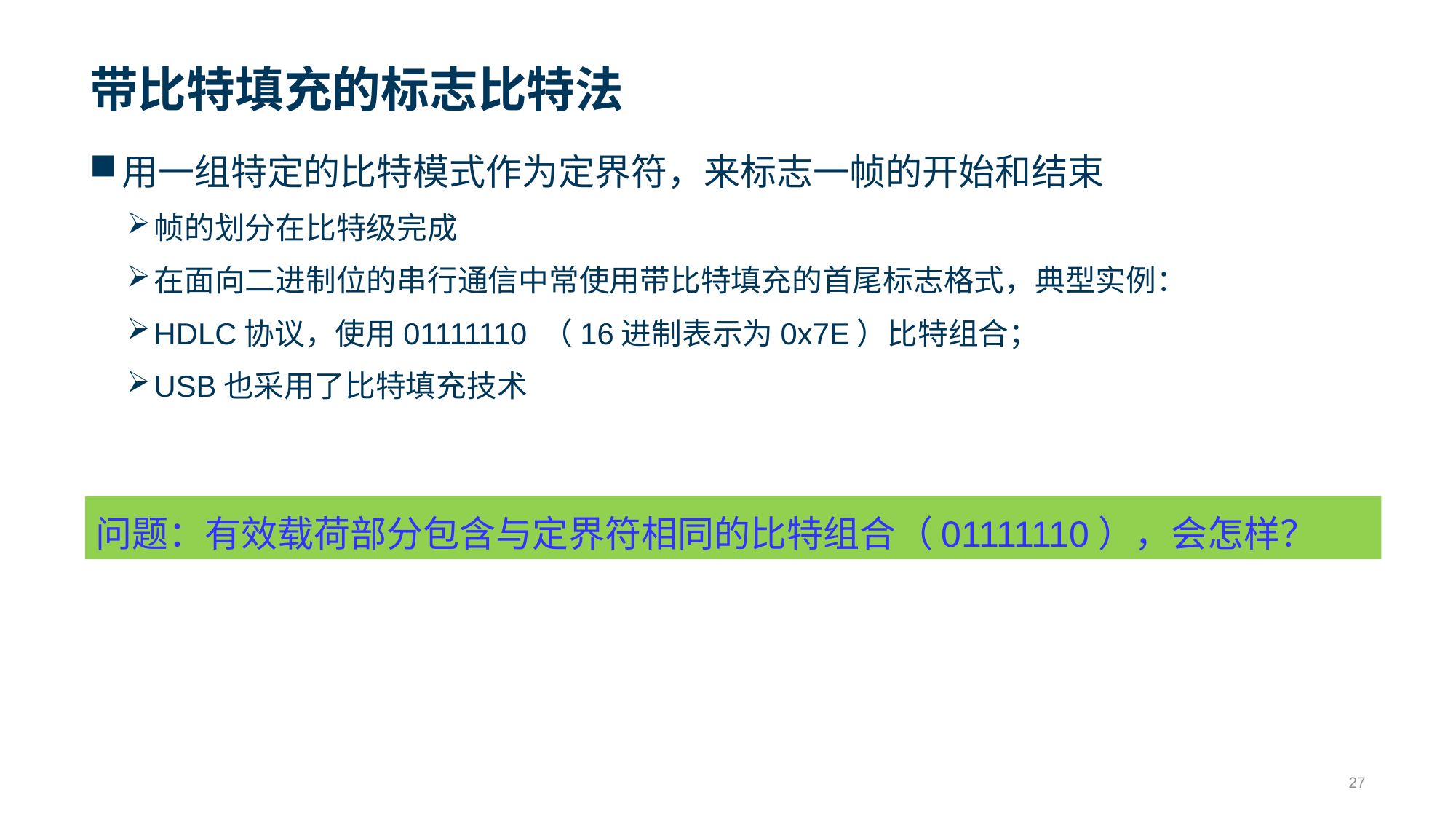

# 带比特填充的标志比特法
用一组特定的比特模式作为定界符，来标志一帧的开始和结束
帧的划分在比特级完成
在面向二进制位的串行通信中常使用带比特填充的首尾标志格式，典型实例：
HDLC协议，使用01111110 （16进制表示为0x7E）比特组合；
USB也采用了比特填充技术

问题：有效载荷部分包含与定界符相同的比特组合（01111110），会怎样？
27